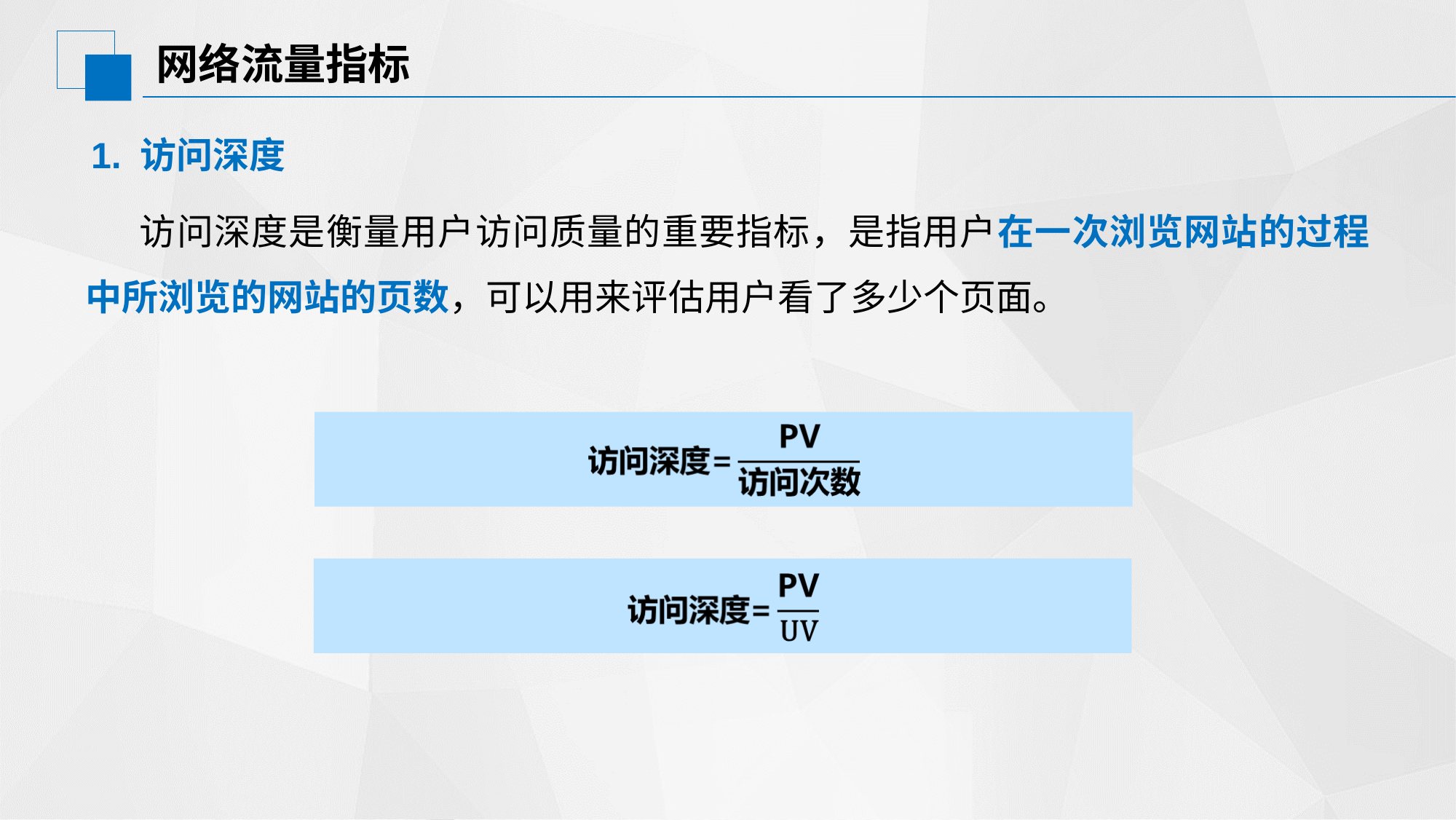

# 网络流量指标
1. 访问深度
访问深度是衡量用户访问质量的重要指标，是指用户在一次浏览网站的过程中所浏览的网站的页数，可以用来评估用户看了多少个页面。